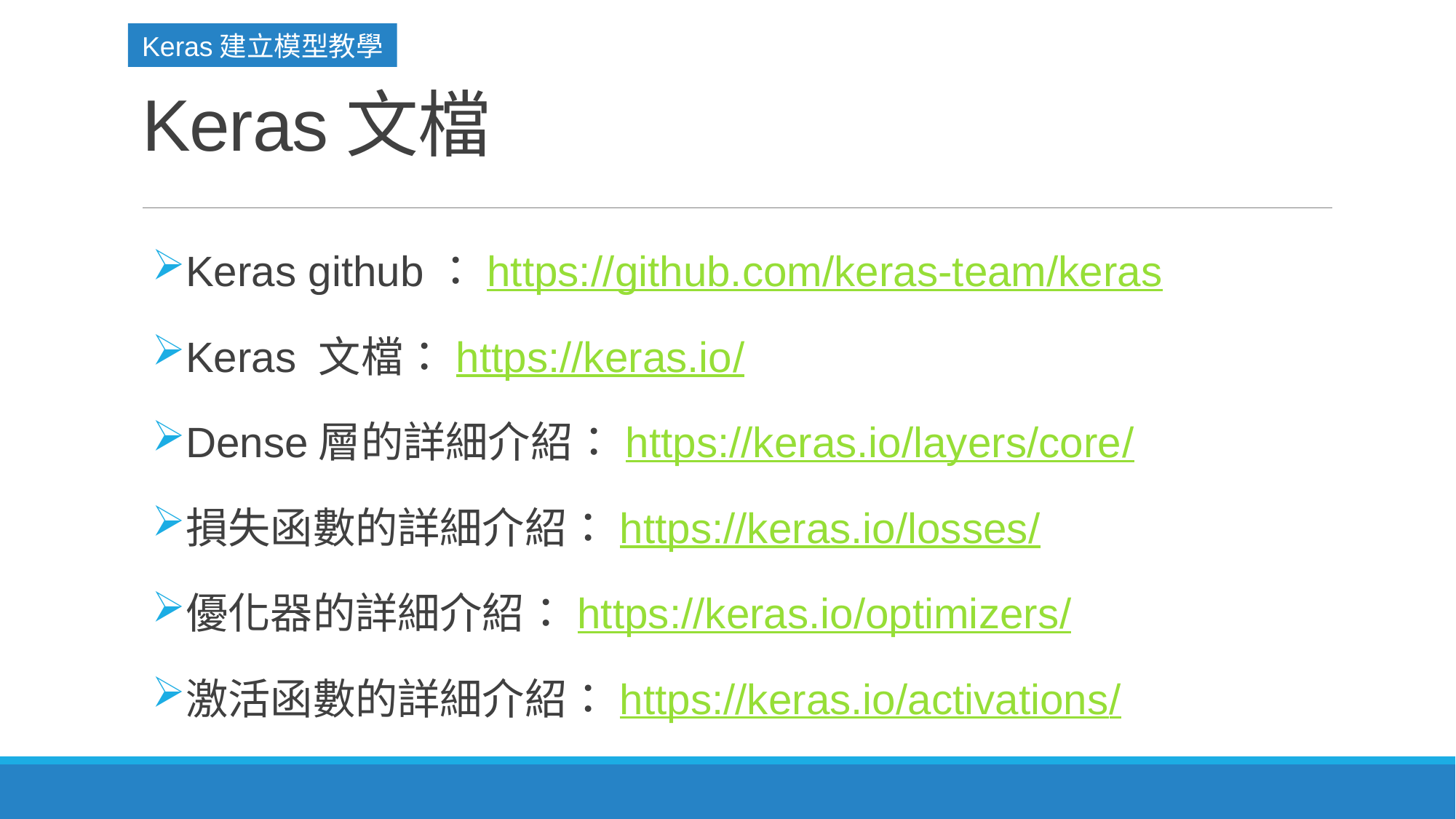

Keras建立模型教學
# Keras文檔
Keras github：https://github.com/keras-team/keras
Keras 文檔：https://keras.io/
Dense層的詳細介紹：https://keras.io/layers/core/
損失函數的詳細介紹：https://keras.io/losses/
優化器的詳細介紹：https://keras.io/optimizers/
激活函數的詳細介紹：https://keras.io/activations/